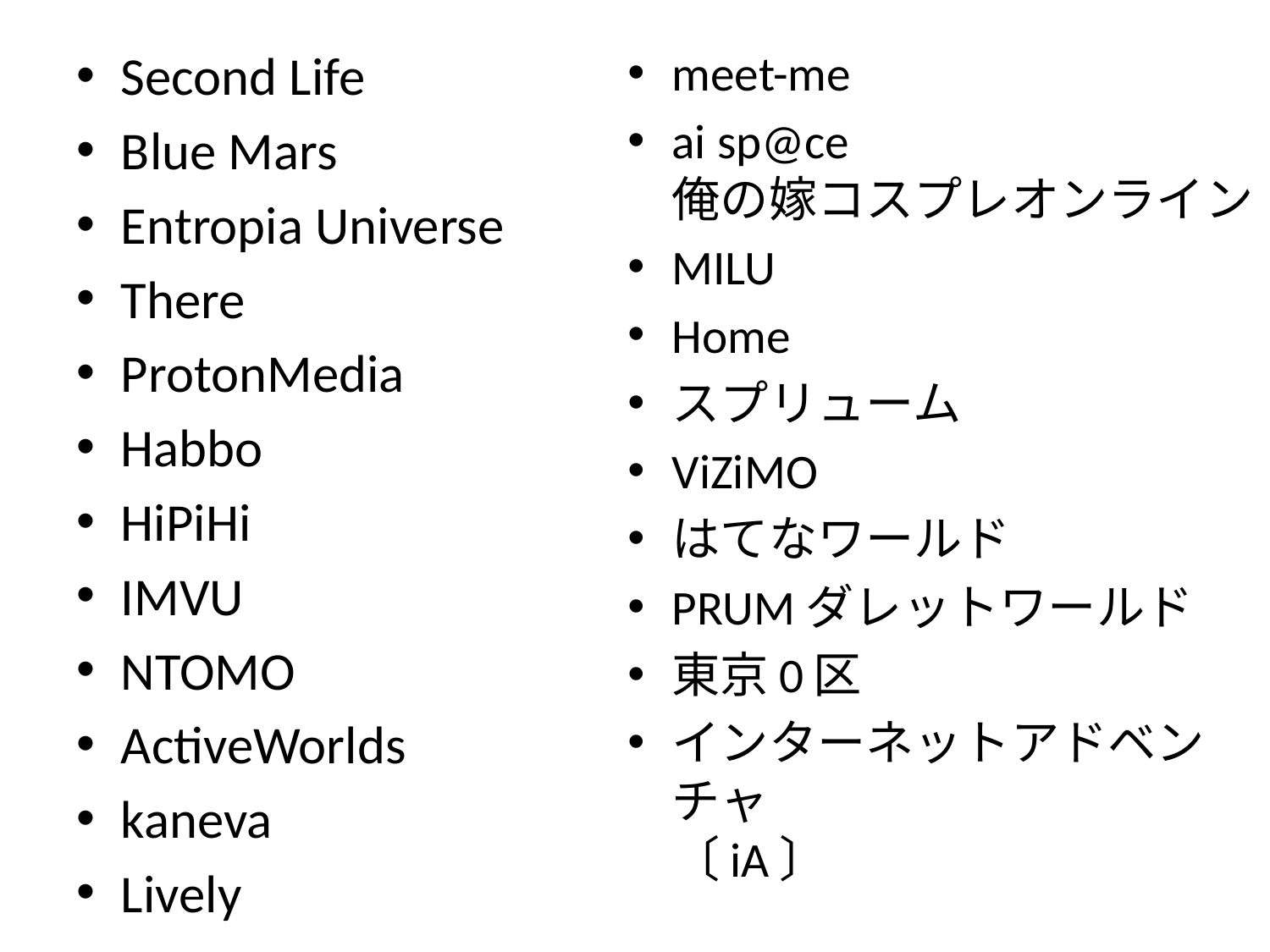

Second Life
Blue Mars
Entropia Universe
There
ProtonMedia
Habbo
HiPiHi
IMVU
NTOMO
ActiveWorlds
kaneva
Lively
meet-me
ai sp@ce
俺の嫁コスプレオンライン
MILU
Home
スプリューム
ViZiMO
はてなワールド
PRUMダレットワールド
東京0区
インターネットアドベンチャ
〔iA〕
#